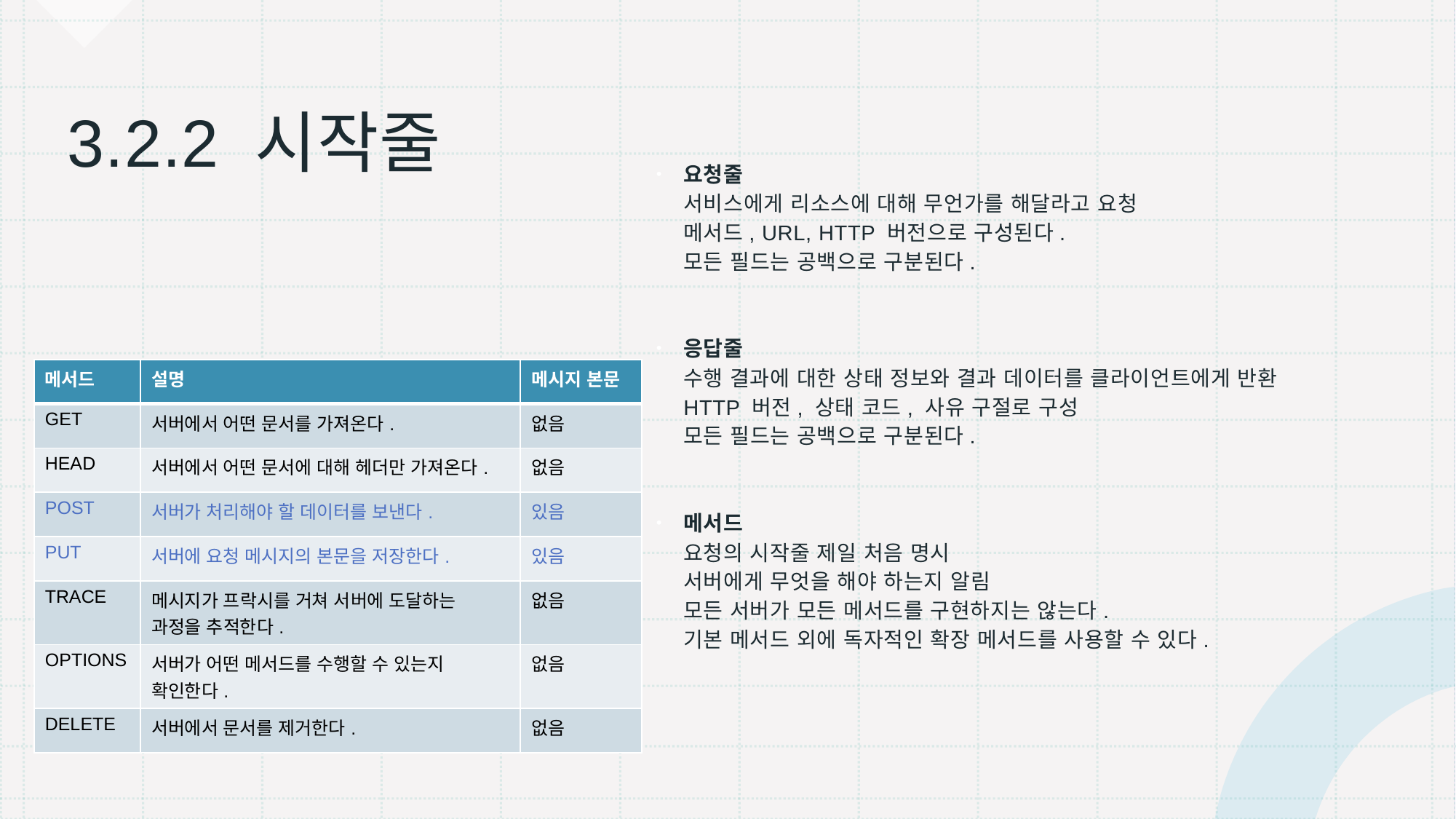

# 3.2.2 시작줄
요청줄
서비스에게 리소스에 대해 무언가를 해달라고 요청
메서드, URL, HTTP 버전으로 구성된다.
모든 필드는 공백으로 구분된다.

응답줄
수행 결과에 대한 상태 정보와 결과 데이터를 클라이언트에게 반환
HTTP 버전, 상태 코드, 사유 구절로 구성
모든 필드는 공백으로 구분된다.

메서드
요청의 시작줄 제일 처음 명시
서버에게 무엇을 해야 하는지 알림
모든 서버가 모든 메서드를 구현하지는 않는다.
기본 메서드 외에 독자적인 확장 메서드를 사용할 수 있다.
| 메서드 | 설명 | 메시지 본문 |
| --- | --- | --- |
| GET | 서버에서 어떤 문서를 가져온다. | 없음 |
| HEAD | 서버에서 어떤 문서에 대해 헤더만 가져온다. | 없음 |
| POST | 서버가 처리해야 할 데이터를 보낸다. | 있음 |
| PUT | 서버에 요청 메시지의 본문을 저장한다. | 있음 |
| TRACE | 메시지가 프락시를 거쳐 서버에 도달하는 과정을 추적한다. | 없음 |
| OPTIONS | 서버가 어떤 메서드를 수행할 수 있는지 확인한다. | 없음 |
| DELETE | 서버에서 문서를 제거한다. | 없음 |